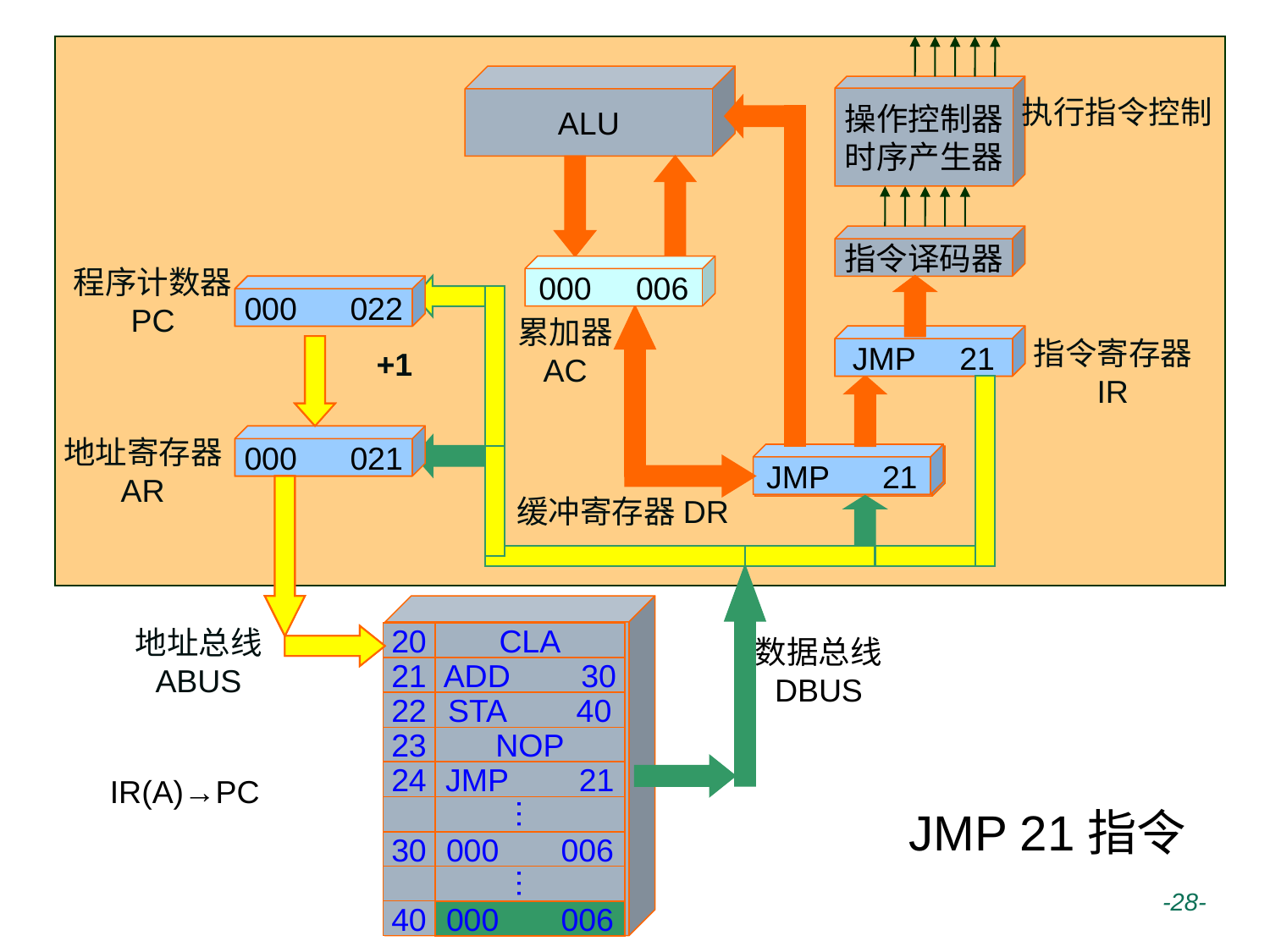

ALU
操作控制器
时序产生器

执行指令控制

指令译码器
程序计数器
PC
000     006

000      025
000      021
000      022

累加器
AC

JMP     21
CLA
指令寄存器
IR

+1

地址寄存器
AR
000       024
000      021
JMP      21

缓冲寄存器DR

地址总线
ABUS
20
CLA
数据总线
DBUS
21
ADD        30
22
STA        40

23
NOP
24
JMP        21
IR(A)→PC
JMP 21指令

…
30
000       006

…
 -28-
40
000       004
000       006